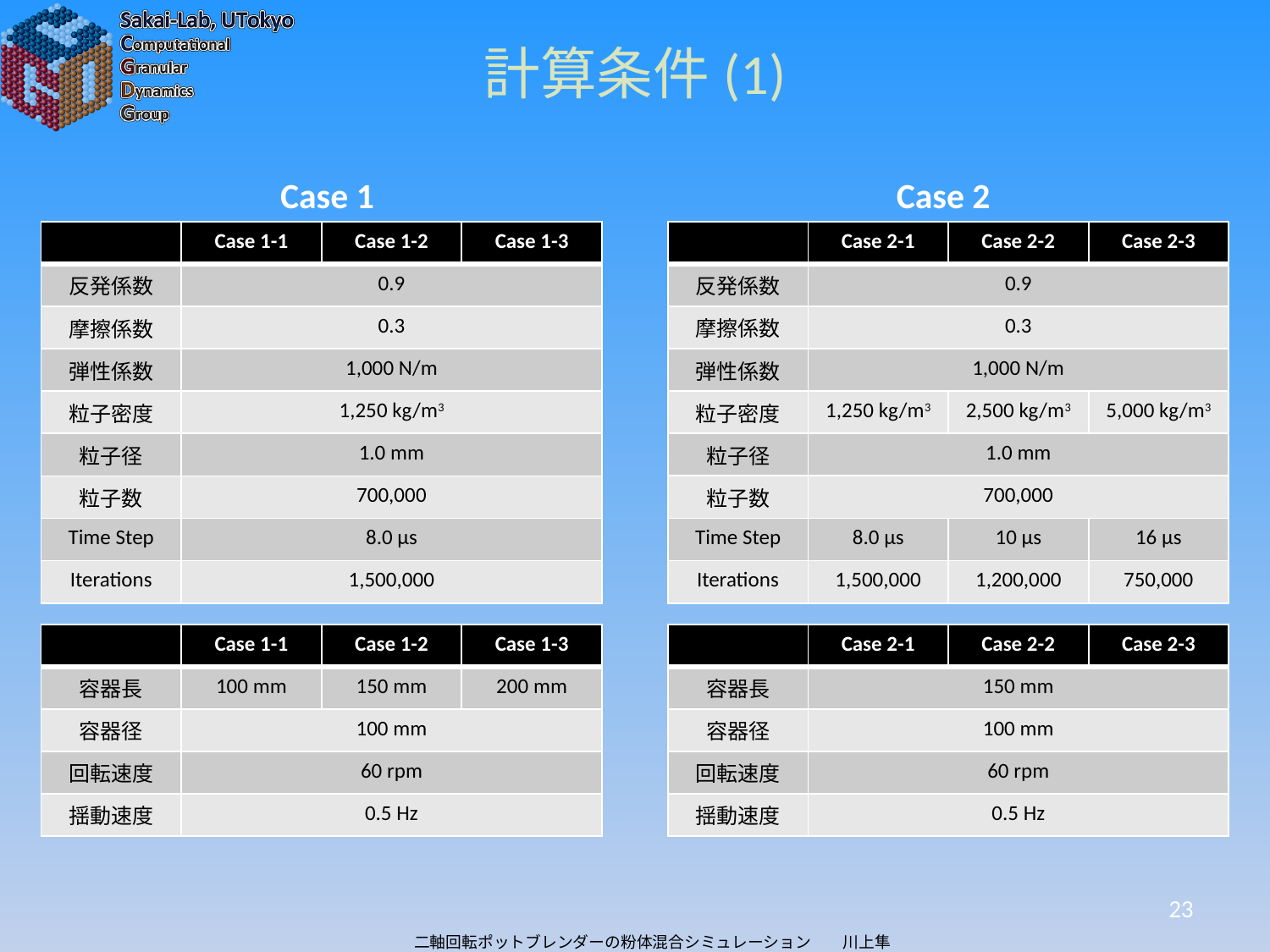

# 計算条件(1)
Case 1
Case 2
|  | Case 2-1 | Case 2-2 | Case 2-3 |
| --- | --- | --- | --- |
| 反発係数 | 0.9 |  |  |
| 摩擦係数 | 0.3 |  |  |
| 弾性係数 | 1,000 N/m |  |  |
| 粒子密度 | 1,250 kg/m3 | 2,500 kg/m3 | 5,000 kg/m3 |
| 粒子径 | 1.0 mm |  |  |
| 粒子数 | 700,000 |  |  |
| Time Step | 8.0 µs | 10 µs | 16 µs |
| Iterations | 1,500,000 | 1,200,000 | 750,000 |
|  | Case 1-1 | Case 1-2 | Case 1-3 |
| --- | --- | --- | --- |
| 反発係数 | 0.9 |  |  |
| 摩擦係数 | 0.3 |  |  |
| 弾性係数 | 1,000 N/m |  |  |
| 粒子密度 | 1,250 kg/m3 |  |  |
| 粒子径 | 1.0 mm |  |  |
| 粒子数 | 700,000 |  |  |
| Time Step | 8.0 µs |  |  |
| Iterations | 1,500,000 |  |  |
|  | Case 1-1 | Case 1-2 | Case 1-3 |
| --- | --- | --- | --- |
| 容器長 | 100 mm | 150 mm | 200 mm |
| 容器径 | 100 mm |  |  |
| 回転速度 | 60 rpm |  |  |
| 揺動速度 | 0.5 Hz |  |  |
|  | Case 2-1 | Case 2-2 | Case 2-3 |
| --- | --- | --- | --- |
| 容器長 | 150 mm |  |  |
| 容器径 | 100 mm |  |  |
| 回転速度 | 60 rpm |  |  |
| 揺動速度 | 0.5 Hz |  |  |
23